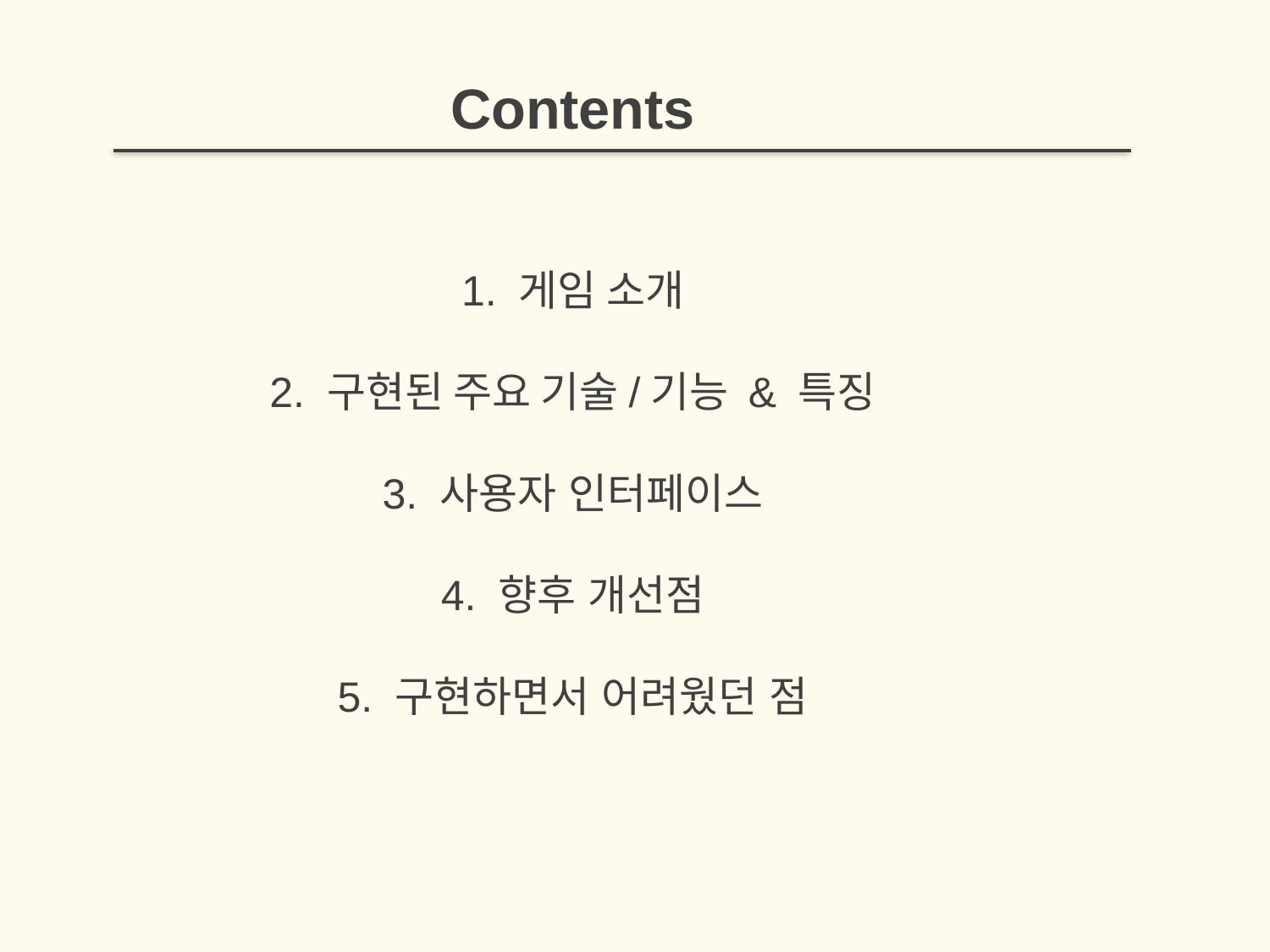

Contents

1. 게임 소개
2. 구현된 주요 기술/기능 & 특징
3. 사용자 인터페이스
4. 향후 개선점
5. 구현하면서 어려웠던 점